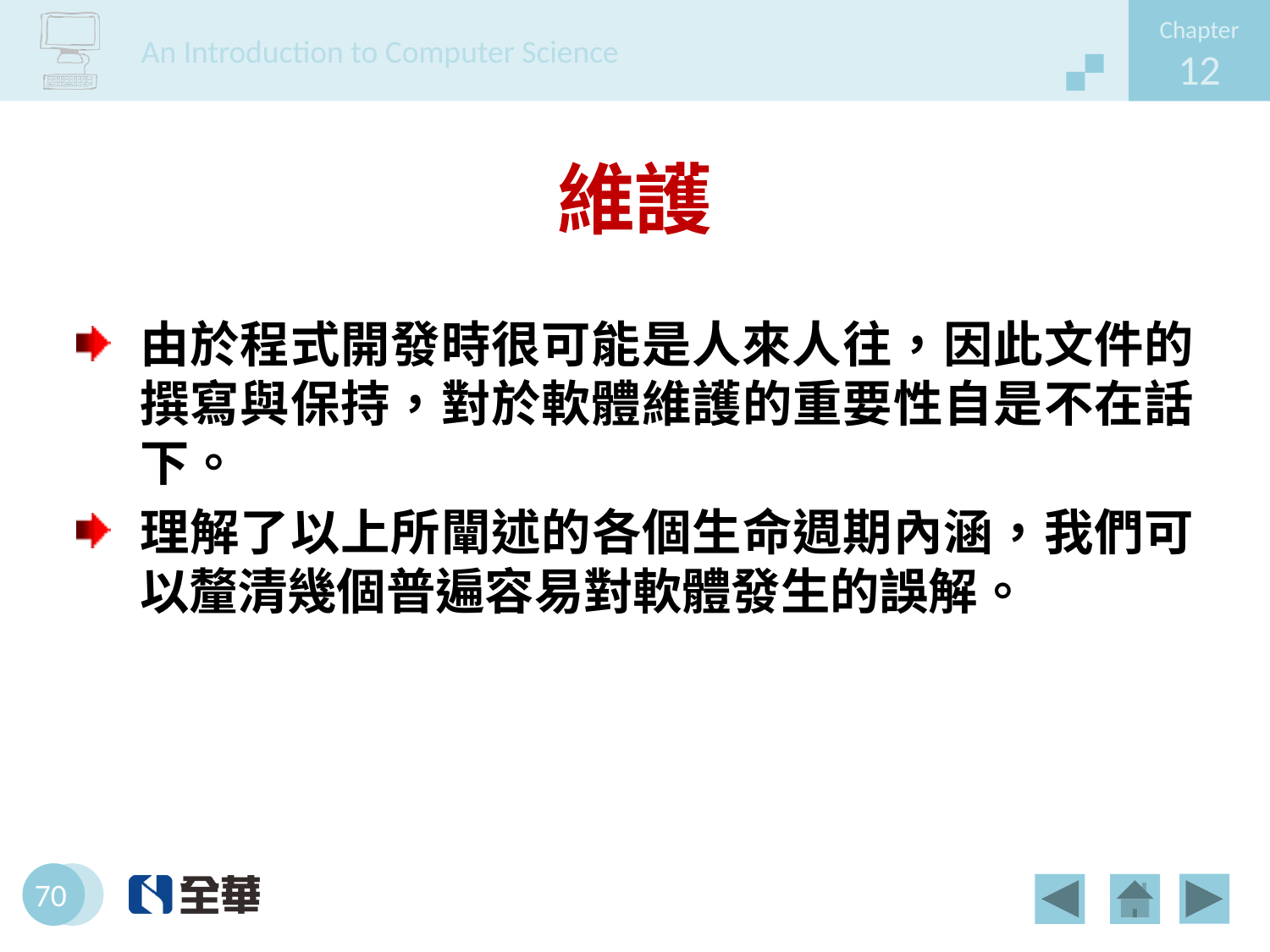

# 維護
由於程式開發時很可能是人來人往，因此文件的撰寫與保持，對於軟體維護的重要性自是不在話下。
理解了以上所闡述的各個生命週期內涵，我們可以釐清幾個普遍容易對軟體發生的誤解。